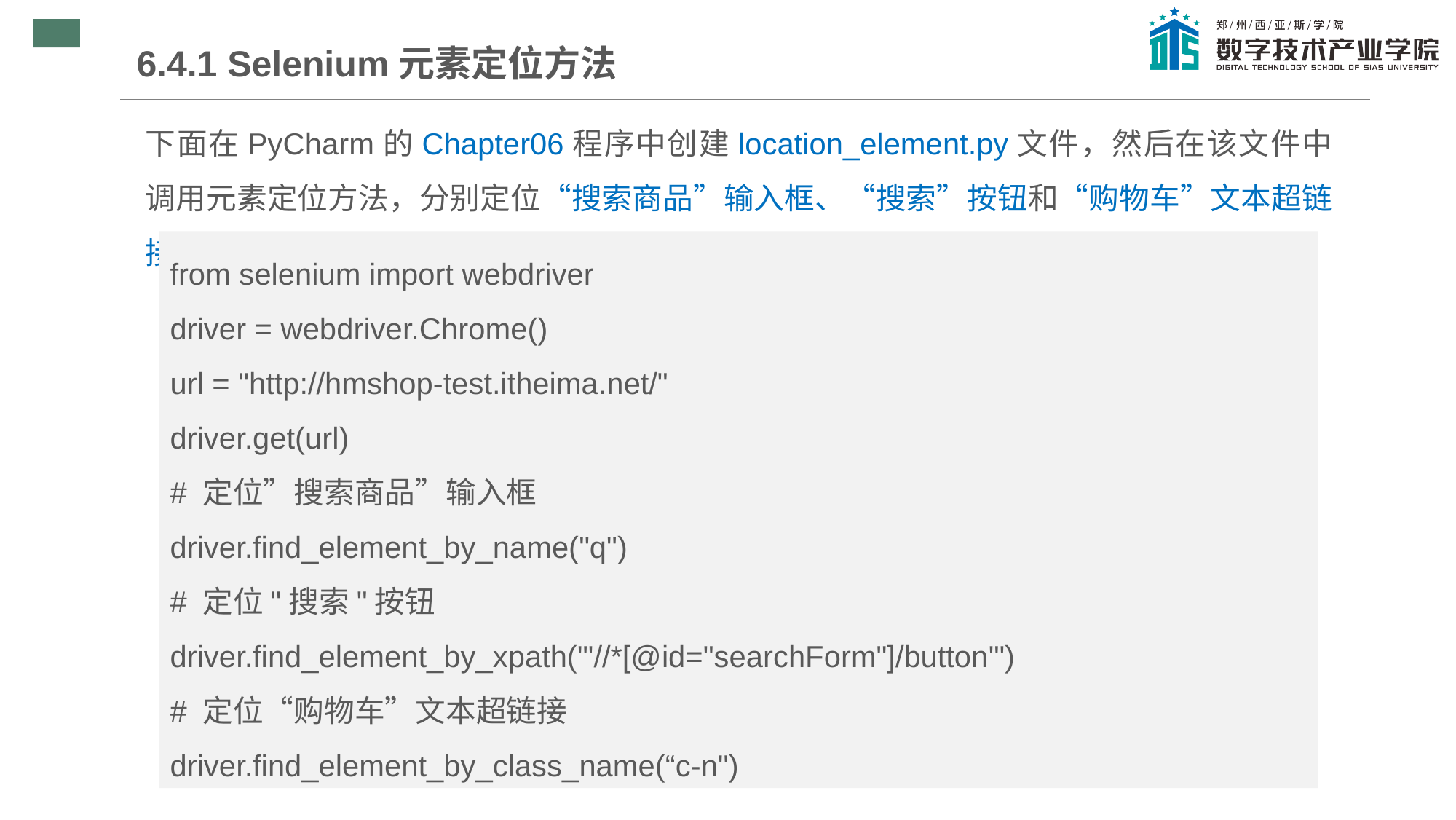

6.4.1 Selenium元素定位方法
下面在PyCharm的Chapter06程序中创建location_element.py文件，然后在该文件中调用元素定位方法，分别定位“搜索商品”输入框、“搜索”按钮和“购物车”文本超链接。

from selenium import webdriver
driver = webdriver.Chrome()
url = "http://hmshop-test.itheima.net/"
driver.get(url)
# 定位”搜索商品”输入框
driver.find_element_by_name("q")
# 定位"搜索"按钮
driver.find_element_by_xpath("'//*[@id="searchForm"]/button'")
# 定位“购物车”文本超链接
driver.find_element_by_class_name(“c-n")